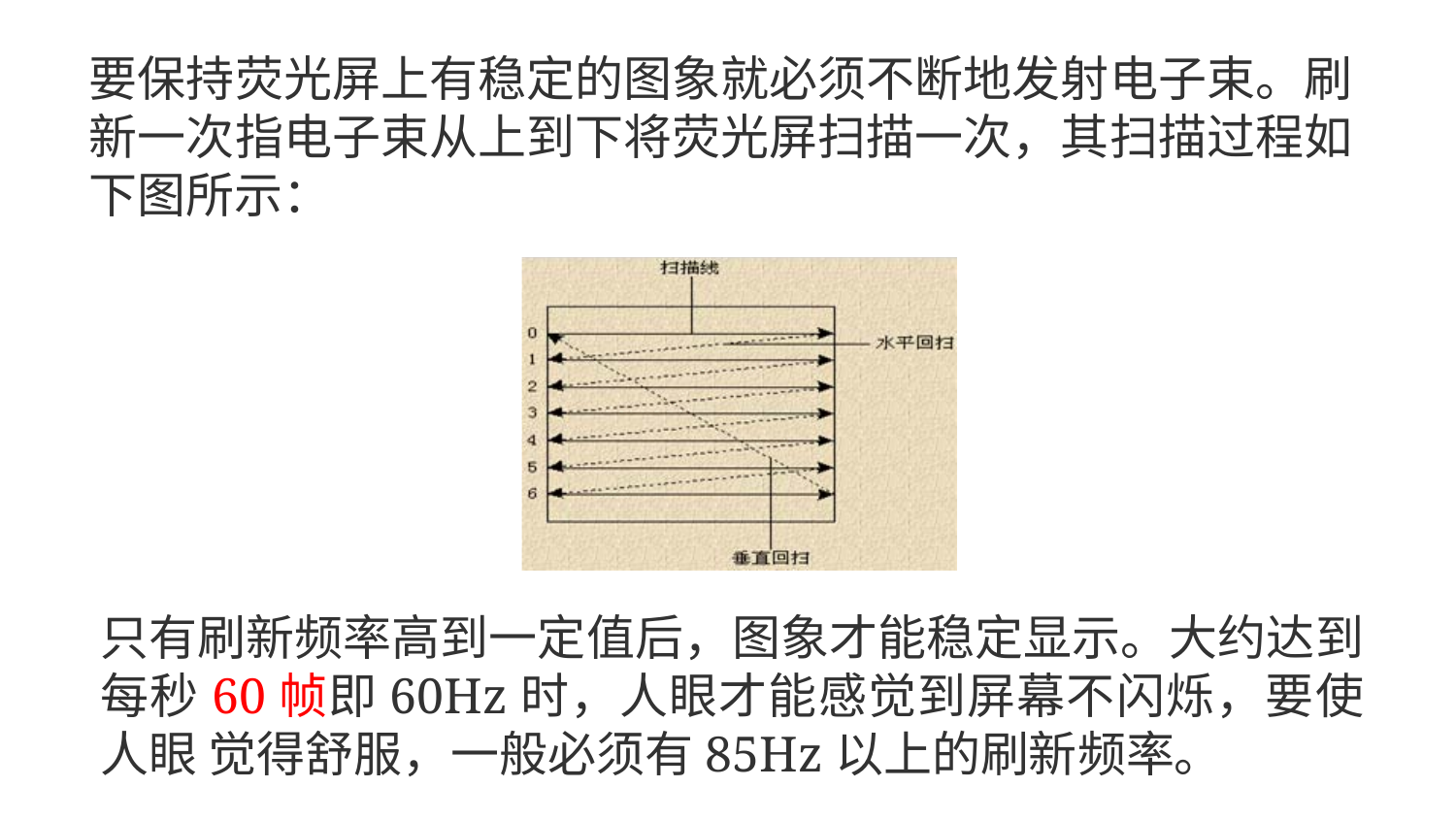

# 要保持荧光屏上有稳定的图象就必须不断地发射电子束。刷 新一次指电子束从上到下将荧光屏扫描一次，其扫描过程如 下图所示：

只有刷新频率高到一定值后，图象才能稳定显示。大约达到 每秒60帧即60Hz时，人眼才能感觉到屏幕不闪烁，要使人眼 觉得舒服，一般必须有85Hz以上的刷新频率。